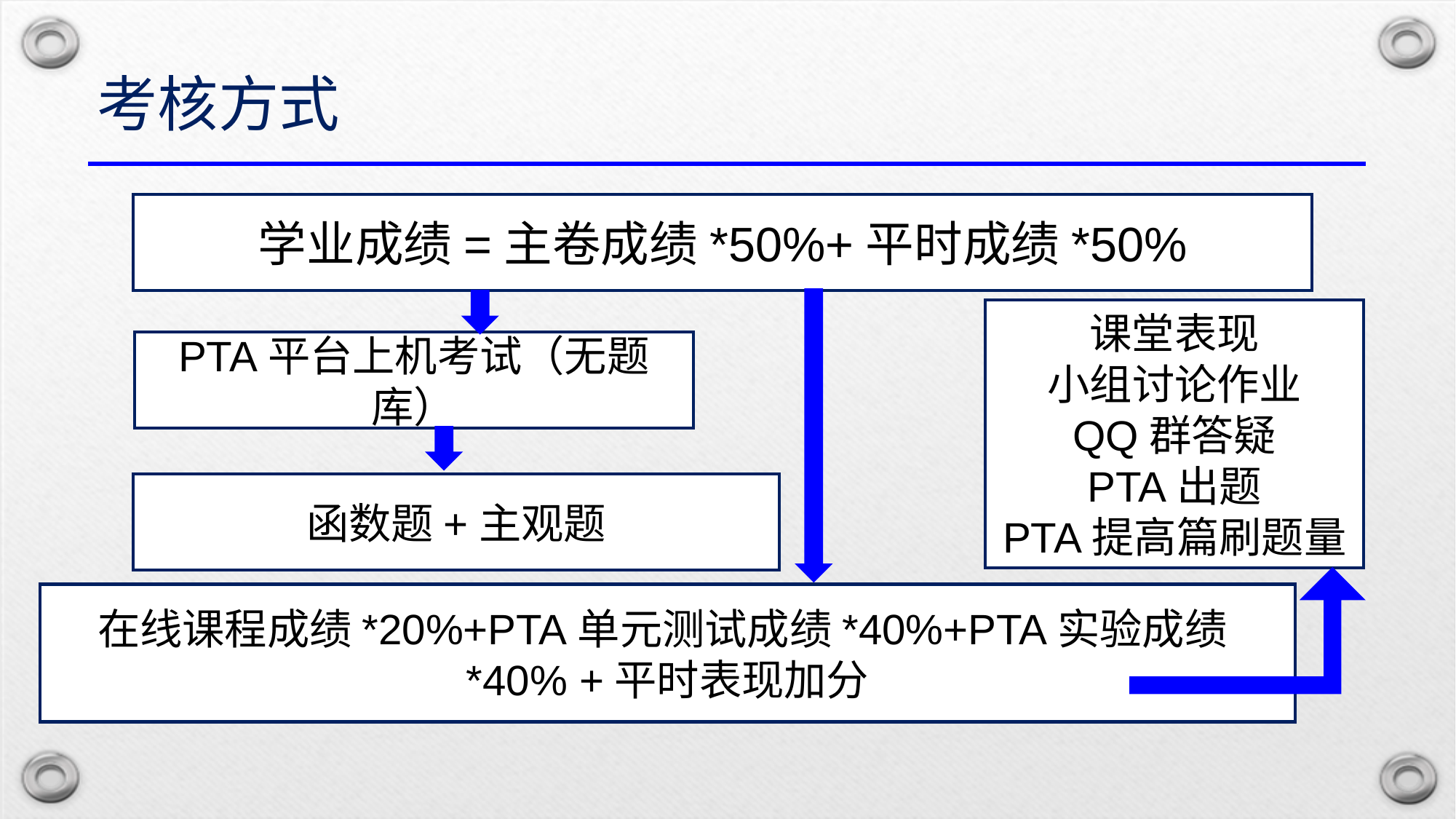

# 考核方式
学业成绩=主卷成绩*50%+平时成绩*50%

课堂表现
小组讨论作业
QQ群答疑
PTA出题
PTA提高篇刷题量
PTA平台上机考试（无题库）

函数题+主观题

在线课程成绩*20%+PTA单元测试成绩*40%+PTA实验成绩*40% +平时表现加分